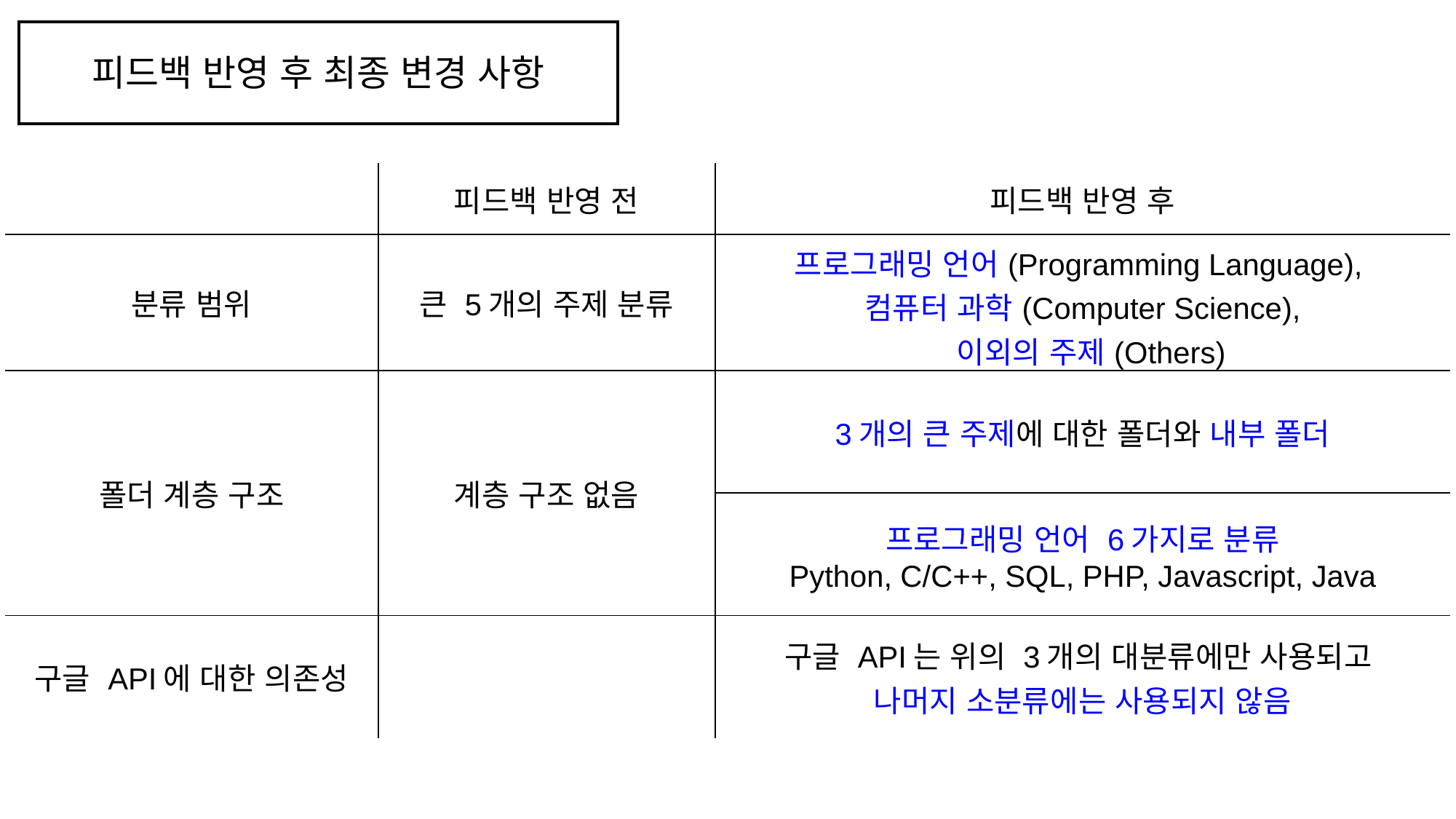

피드백 반영 후 최종 변경 사항
|  | 피드백 반영 전 | 피드백 반영 후 |
| --- | --- | --- |
| 분류 범위 | 큰 5개의 주제 분류 | 프로그래밍 언어(Programming Language), 컴퓨터 과학(Computer Science), 이외의 주제(Others) |
| 폴더 계층 구조 | 계층 구조 없음 | 3개의 큰 주제에 대한 폴더와 내부 폴더 |
|  |  | 프로그래밍 언어 6가지로 분류 Python, C/C++, SQL, PHP, Javascript, Java |
| 구글 API에 대한 의존성 |  | 구글 API는 위의 3개의 대분류에만 사용되고 나머지 소분류에는 사용되지 않음 |